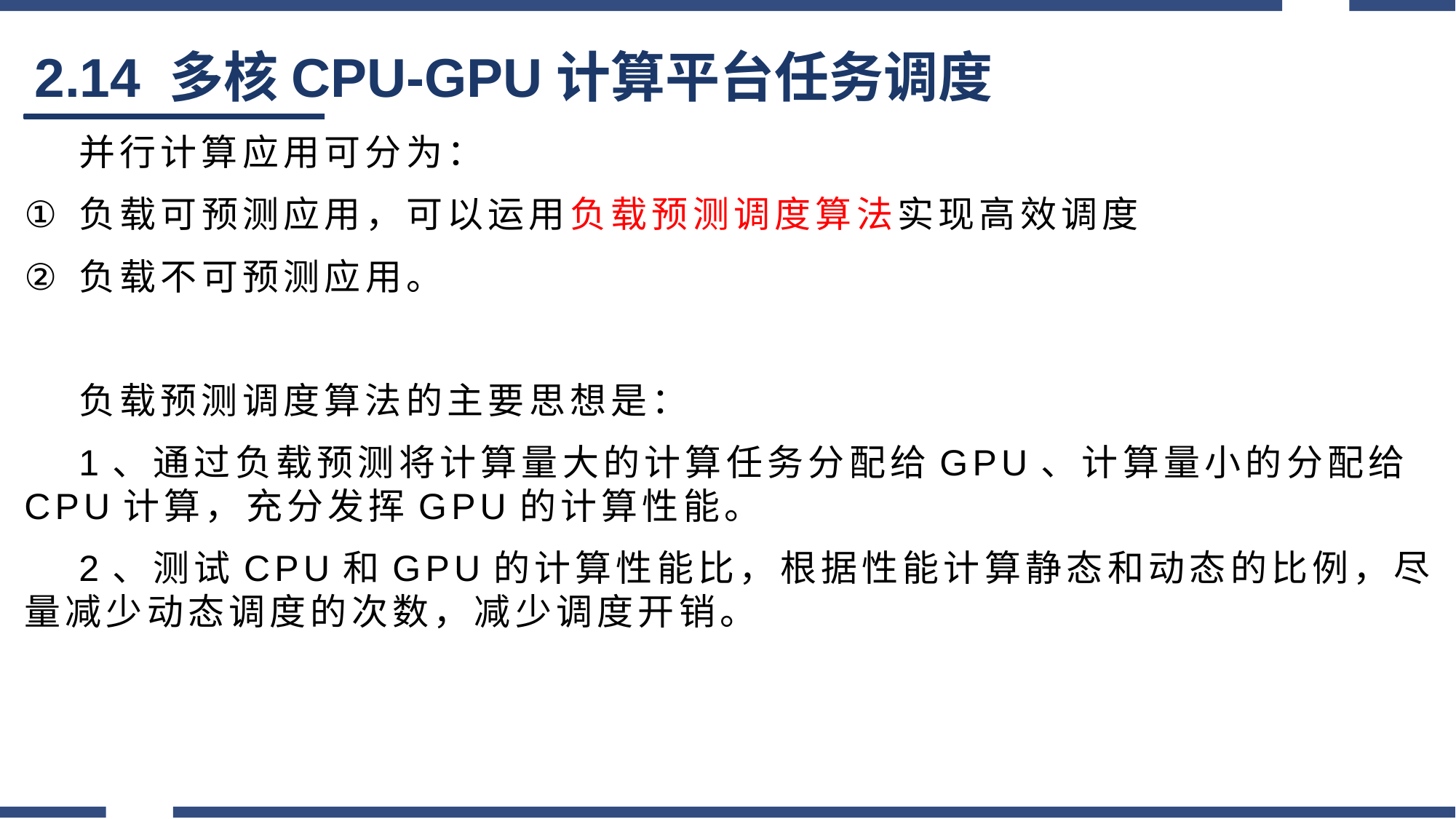

# 2.14 多核CPU-GPU计算平台任务调度
并行计算应用可分为：
负载可预测应用，可以运用负载预测调度算法实现高效调度
负载不可预测应用。

负载预测调度算法的主要思想是：
1、通过负载预测将计算量大的计算任务分配给GPU、计算量小的分配给CPU计算，充分发挥GPU的计算性能。
2、测试CPU和GPU的计算性能比，根据性能计算静态和动态的比例，尽量减少动态调度的次数，减少调度开销。